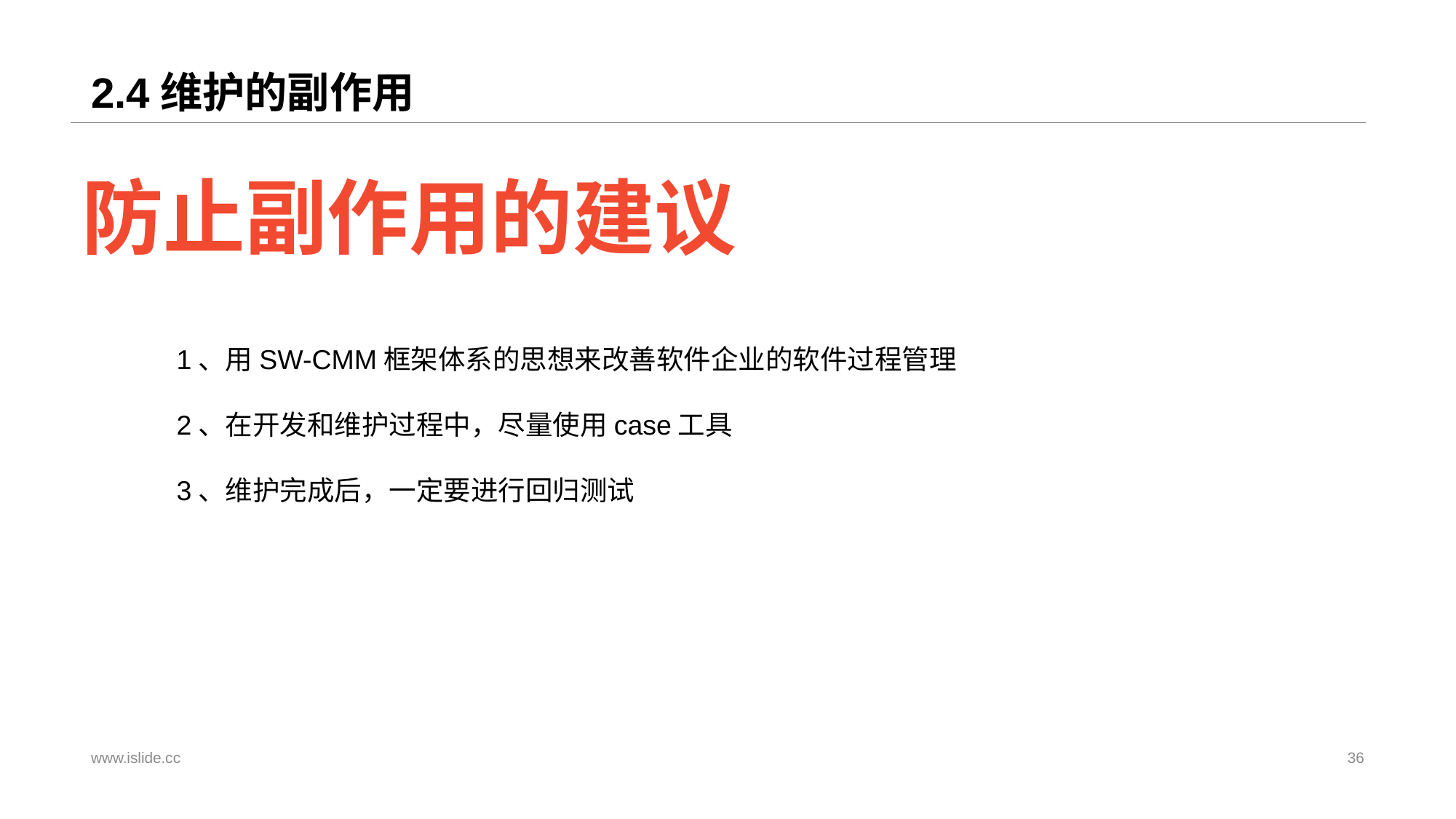

# 2.4维护的副作用
防止副作用的建议
1、用SW-CMM框架体系的思想来改善软件企业的软件过程管理

2、在开发和维护过程中，尽量使用case工具

3、维护完成后，一定要进行回归测试
www.islide.cc
36